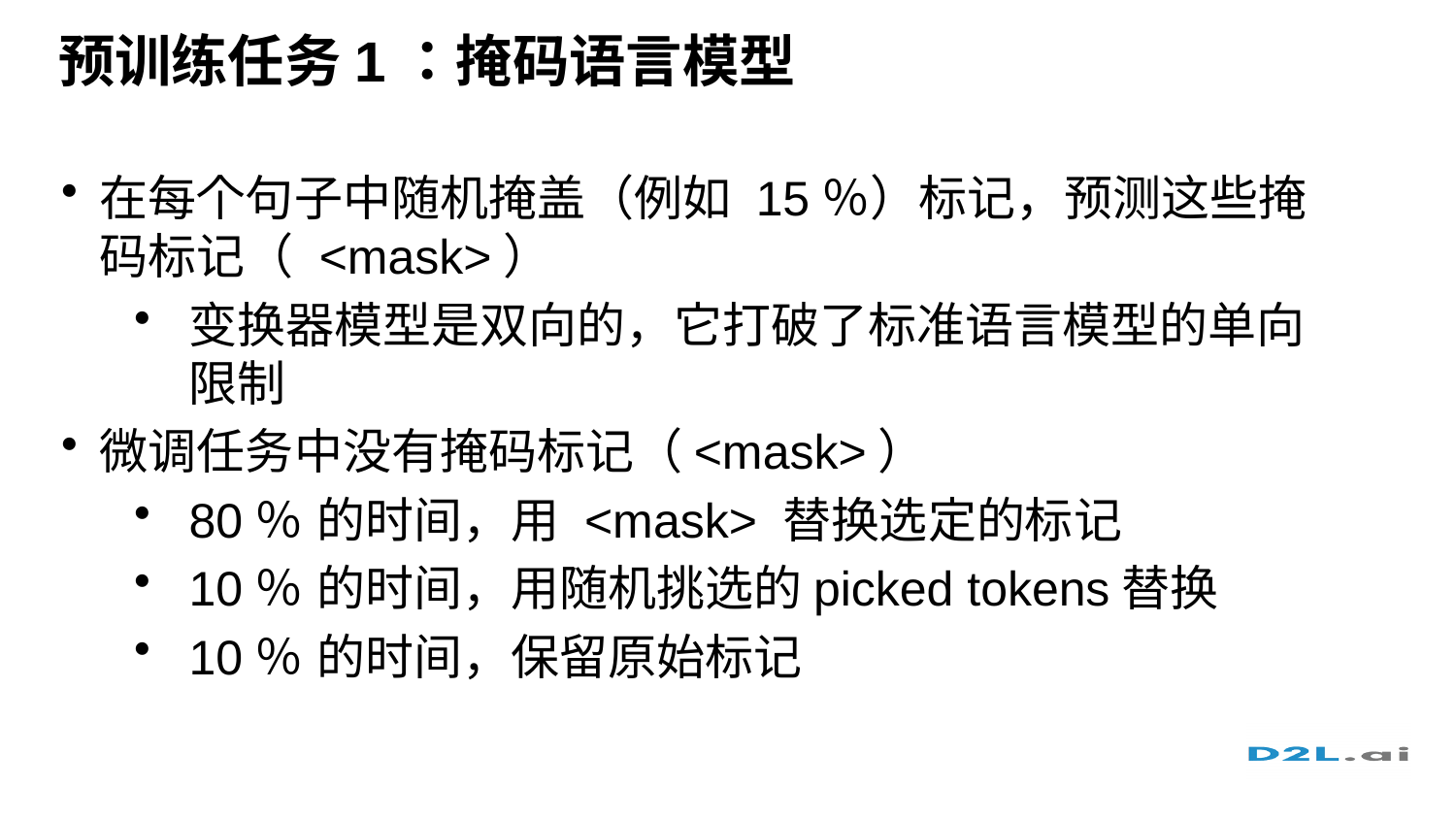

# 预训练任务1：掩码语言模型
在每个句子中随机掩盖（例如 15％）标记，预测这些掩码标记（ <mask>）
变换器模型是双向的，它打破了标准语言模型的单向限制
微调任务中没有掩码标记（<mask>）
80％ 的时间，用 <mask> 替换选定的标记
10％ 的时间，用随机挑选的picked tokens替换
10％ 的时间，保留原始标记